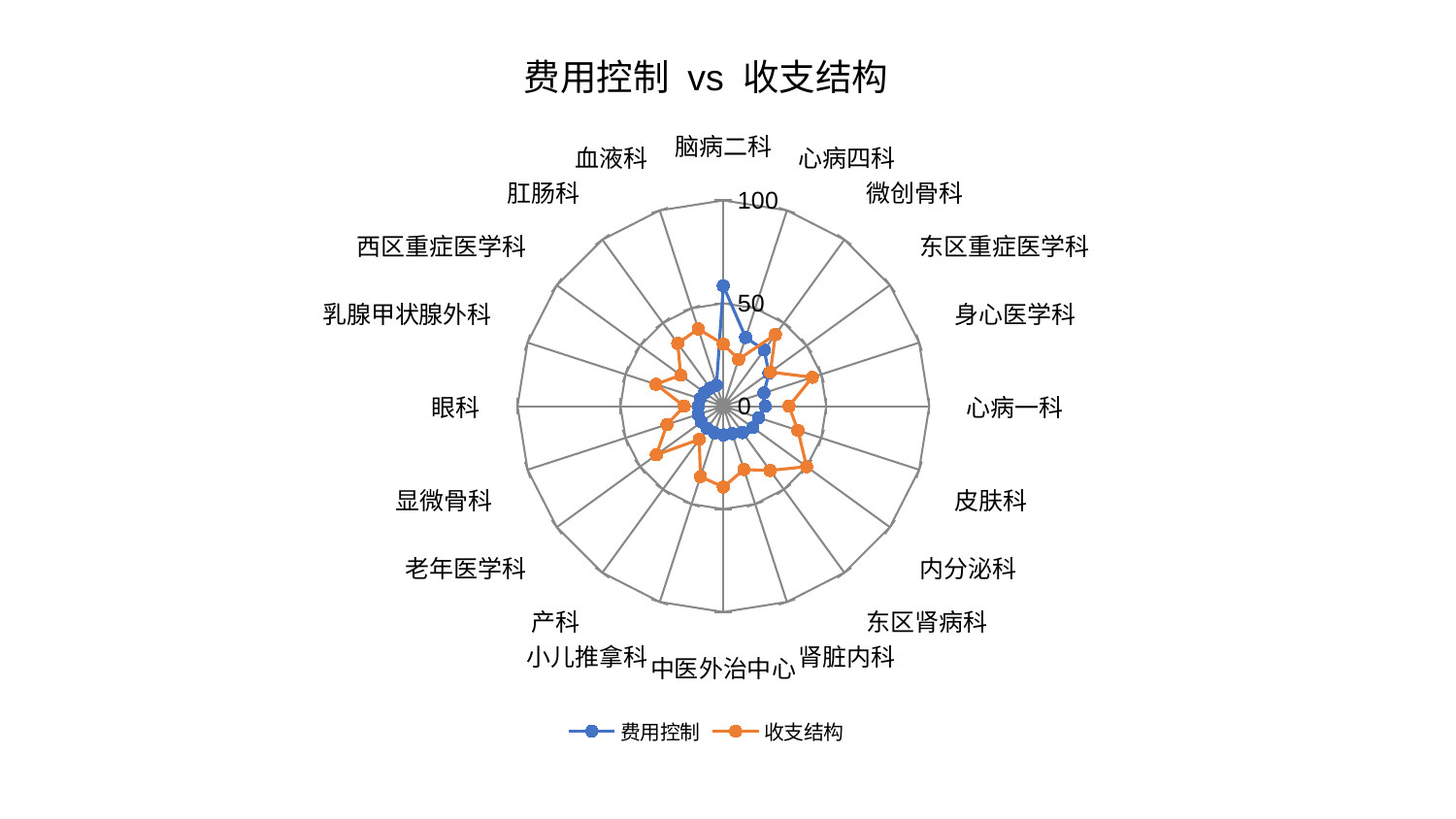

### Chart: 费用控制 vs 收支结构

| Category | 费用控制 | 收支结构 |
|---|---|---|
| 脑病二科 | 58.4621399390075 | 30.121836441693883 |
| 心病四科 | 35.110712415814724 | 23.958348304726986 |
| 微创骨科 | 33.72675744661079 | 43.02963705435107 |
| 东区重症医学科 | 27.376149655467326 | 28.24149254940553 |
| 身心医学科 | 20.749311909070094 | 45.436085300332486 |
| 心病一科 | 20.299495210261398 | 31.867135893178684 |
| 皮肤科 | 18.080167552098303 | 38.092164051237255 |
| 内分泌科 | 17.736003988808196 | 50.015895834835256 |
| 东区肾病科 | 15.83393382106001 | 38.64151859455888 |
| 肾脏内科 | 13.989621596892967 | 32.3519420070212 |
| 中医外治中心 | 13.945418131106578 | 39.32501184689896 |
| 小儿推拿科 | 13.648906915428235 | 35.966455744707154 |
| 产科 | 13.394443168604276 | 19.96742532058954 |
| 老年医学科 | 13.142375672599934 | 40.24453121916466 |
| 显微骨科 | 12.867649879522773 | 28.784808484791593 |
| 眼科 | 12.166419004786652 | 19.037856415686296 |
| 乳腺甲状腺外科 | 11.874368663810767 | 34.48810116649253 |
| 西区重症医学科 | 11.213133288046516 | 25.635656054065706 |
| 肛肠科 | 10.808005970824459 | 37.70724399746394 |
| 血液科 | 10.734160158855836 | 39.462993278378924 |
66